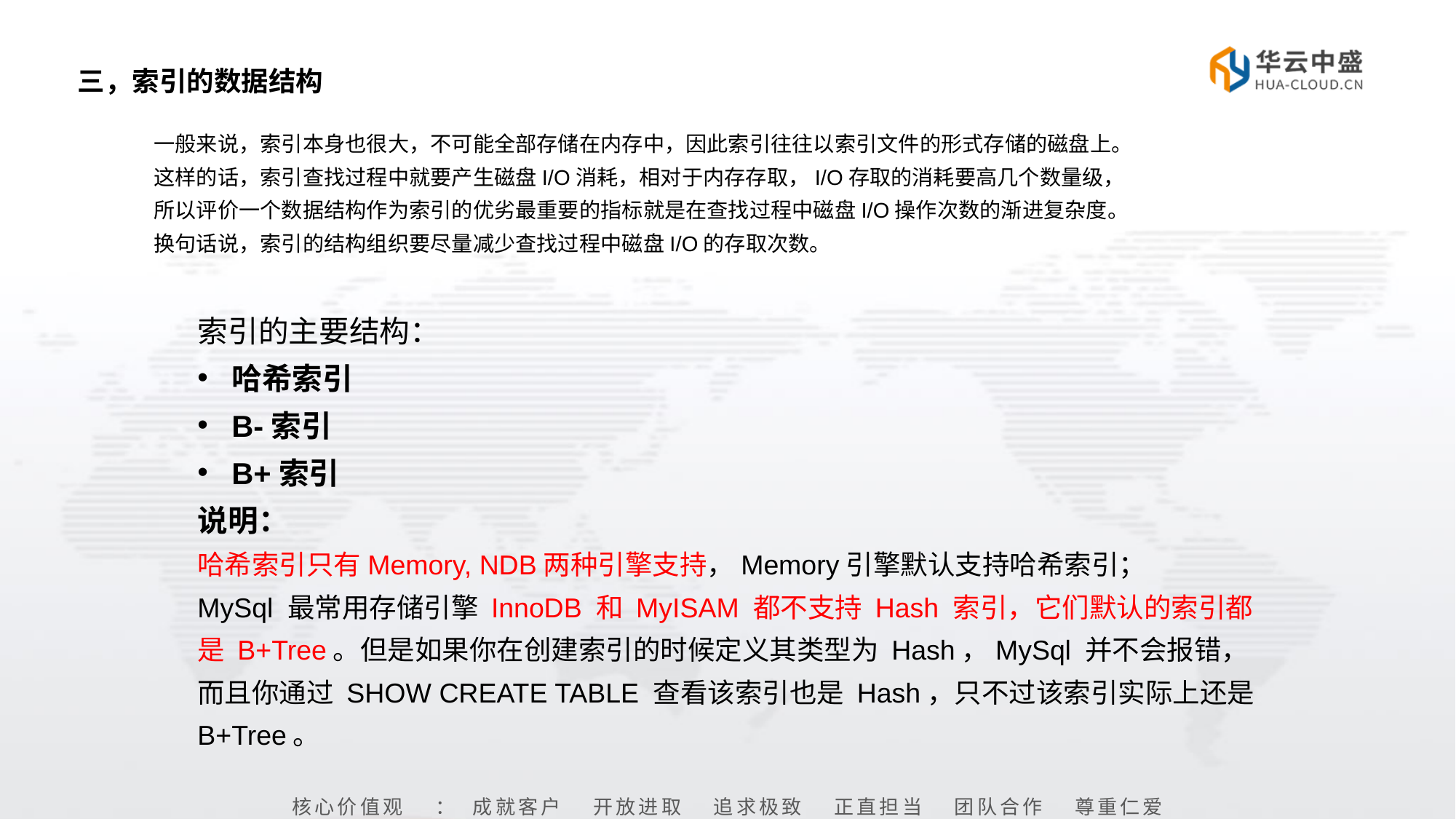

# 三，索引的数据结构
一般来说，索引本身也很大，不可能全部存储在内存中，因此索引往往以索引文件的形式存储的磁盘上。这样的话，索引查找过程中就要产生磁盘I/O消耗，相对于内存存取，I/O存取的消耗要高几个数量级，所以评价一个数据结构作为索引的优劣最重要的指标就是在查找过程中磁盘I/O操作次数的渐进复杂度。换句话说，索引的结构组织要尽量减少查找过程中磁盘I/O的存取次数。

索引的主要结构：
哈希索引
B-索引
B+索引
说明：
哈希索引只有Memory, NDB两种引擎支持，Memory引擎默认支持哈希索引；
MySql 最常用存储引擎 InnoDB 和 MyISAM 都不支持 Hash 索引，它们默认的索引都是 B+Tree。但是如果你在创建索引的时候定义其类型为 Hash，MySql 并不会报错，而且你通过 SHOW CREATE TABLE 查看该索引也是 Hash，只不过该索引实际上还是 B+Tree。